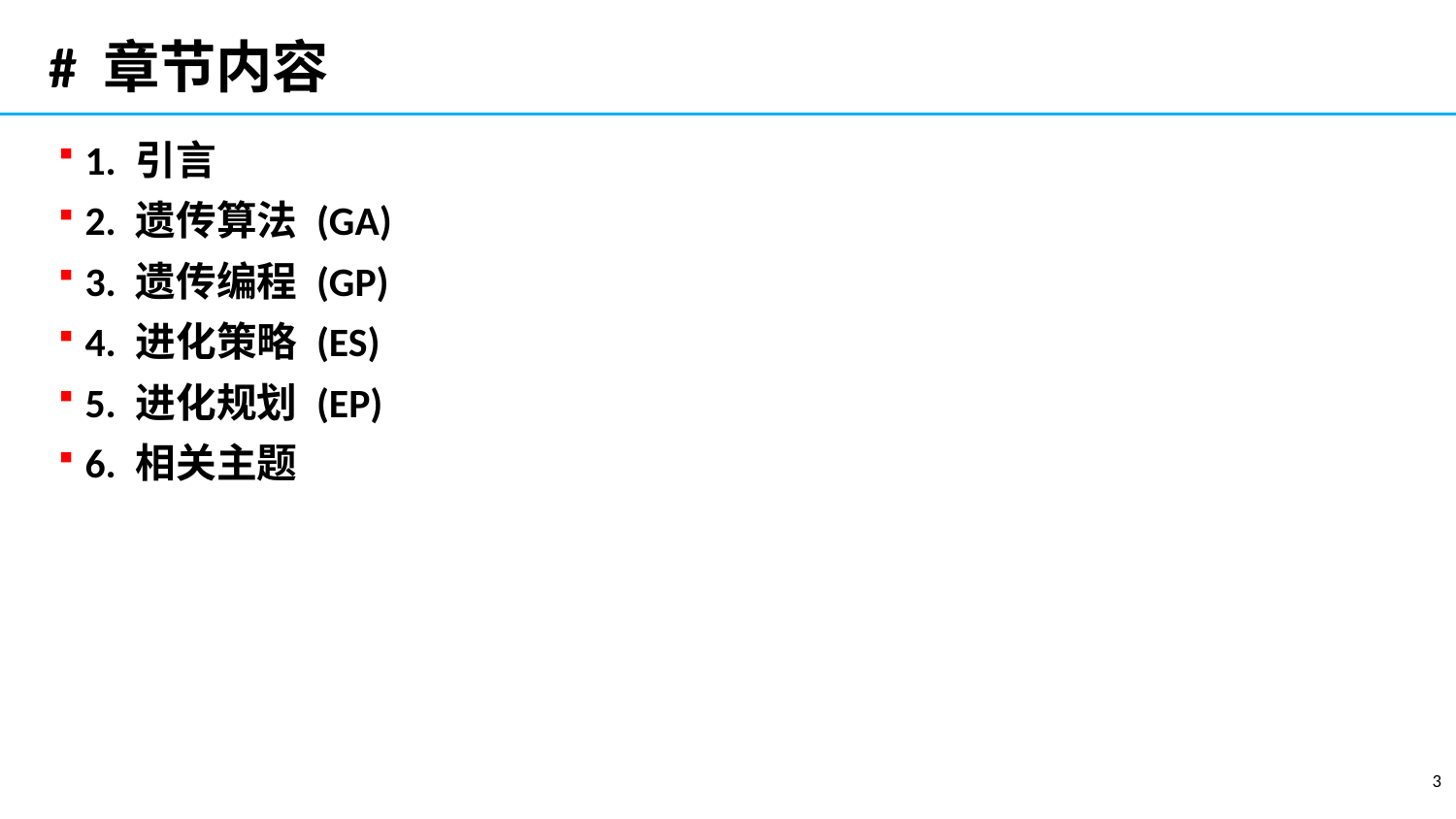

# # 章节内容

1. 引言
2. 遗传算法 (GA)
3. 遗传编程 (GP)
4. 进化策略 (ES)
5. 进化规划 (EP)
6. 相关主题
3